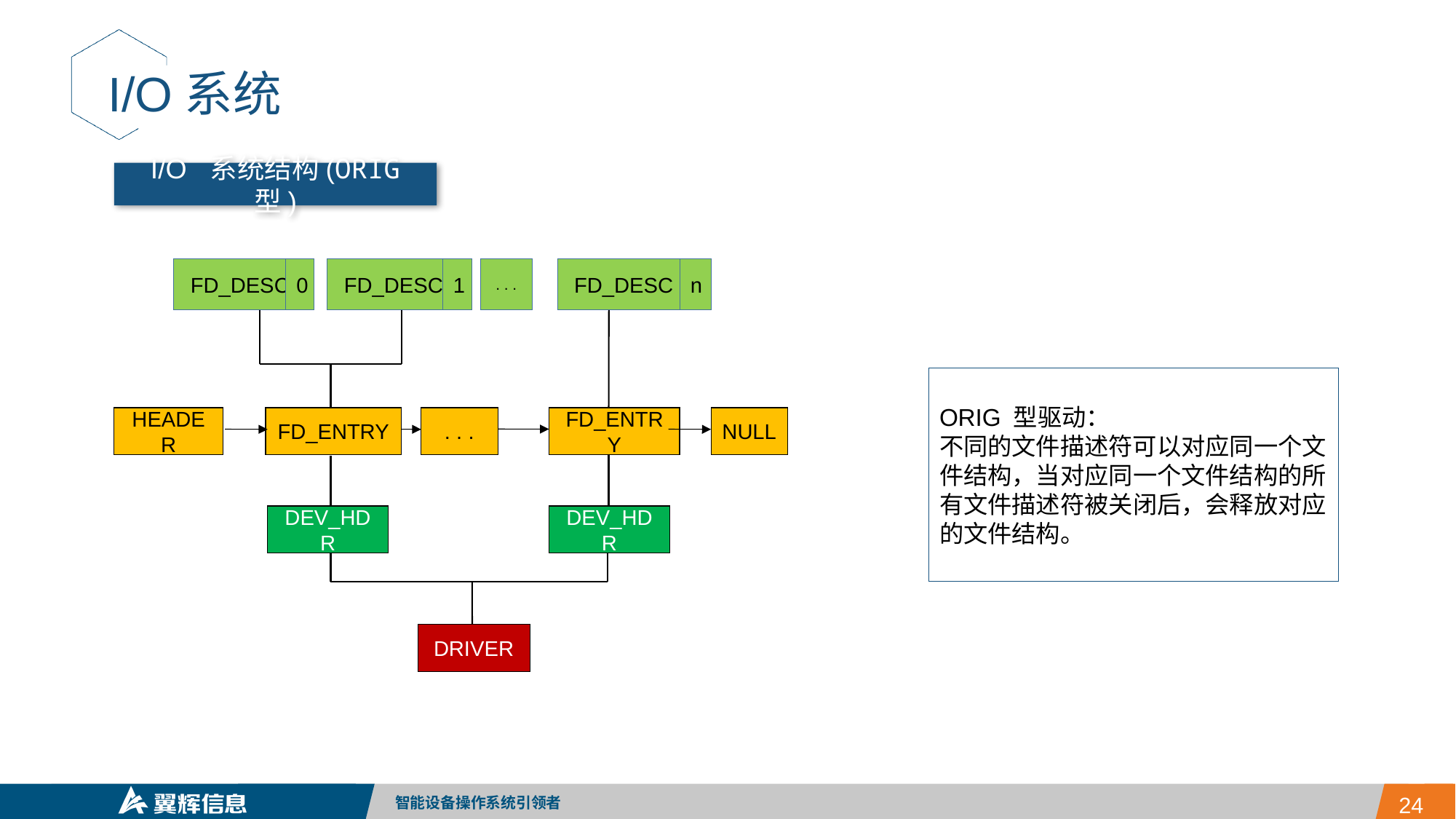

I/O系统
I/O 系统结构(ORIG 型)
. . .
 FD_DESC
0
 FD_DESC
1
 FD_DESC
n
ORIG 型驱动：
不同的文件描述符可以对应同一个文件结构，当对应同一个文件结构的所有文件描述符被关闭后，会释放对应的文件结构。
HEADER
FD_ENTRY
. . .
FD_ENTRY
NULL
DEV_HDR
DEV_HDR
DRIVER